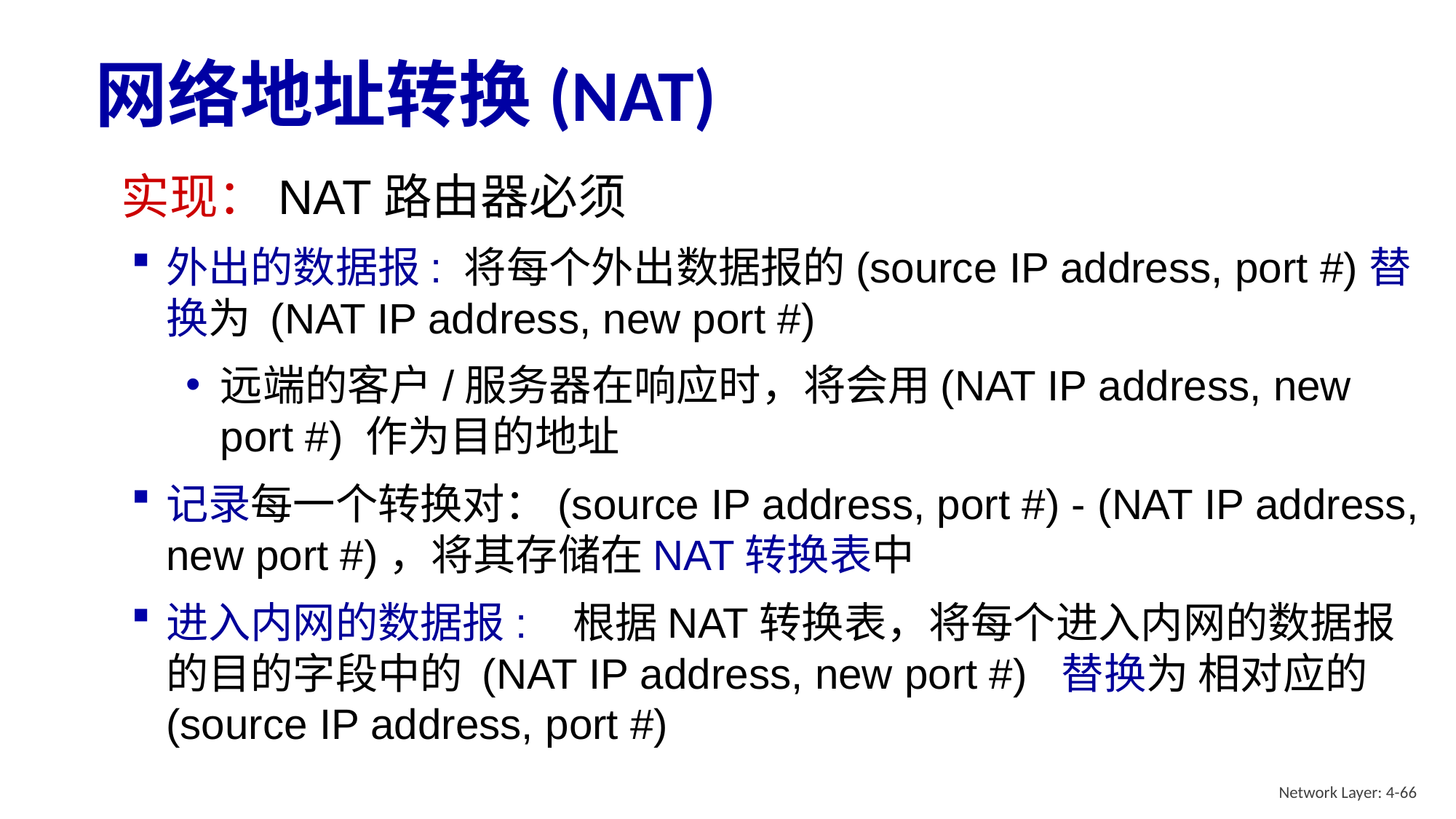

# 网络地址转换(NAT)
 实现：NAT路由器必须
外出的数据报: 将每个外出数据报的(source IP address, port #)替换为 (NAT IP address, new port #)
远端的客户/服务器在响应时，将会用(NAT IP address, new port #) 作为目的地址
记录每一个转换对：(source IP address, port #) - (NAT IP address, new port #)，将其存储在NAT转换表中
进入内网的数据报:   根据NAT转换表，将每个进入内网的数据报的目的字段中的 (NAT IP address, new port #)  替换为 相对应的(source IP address, port #)
Network Layer: 4-66